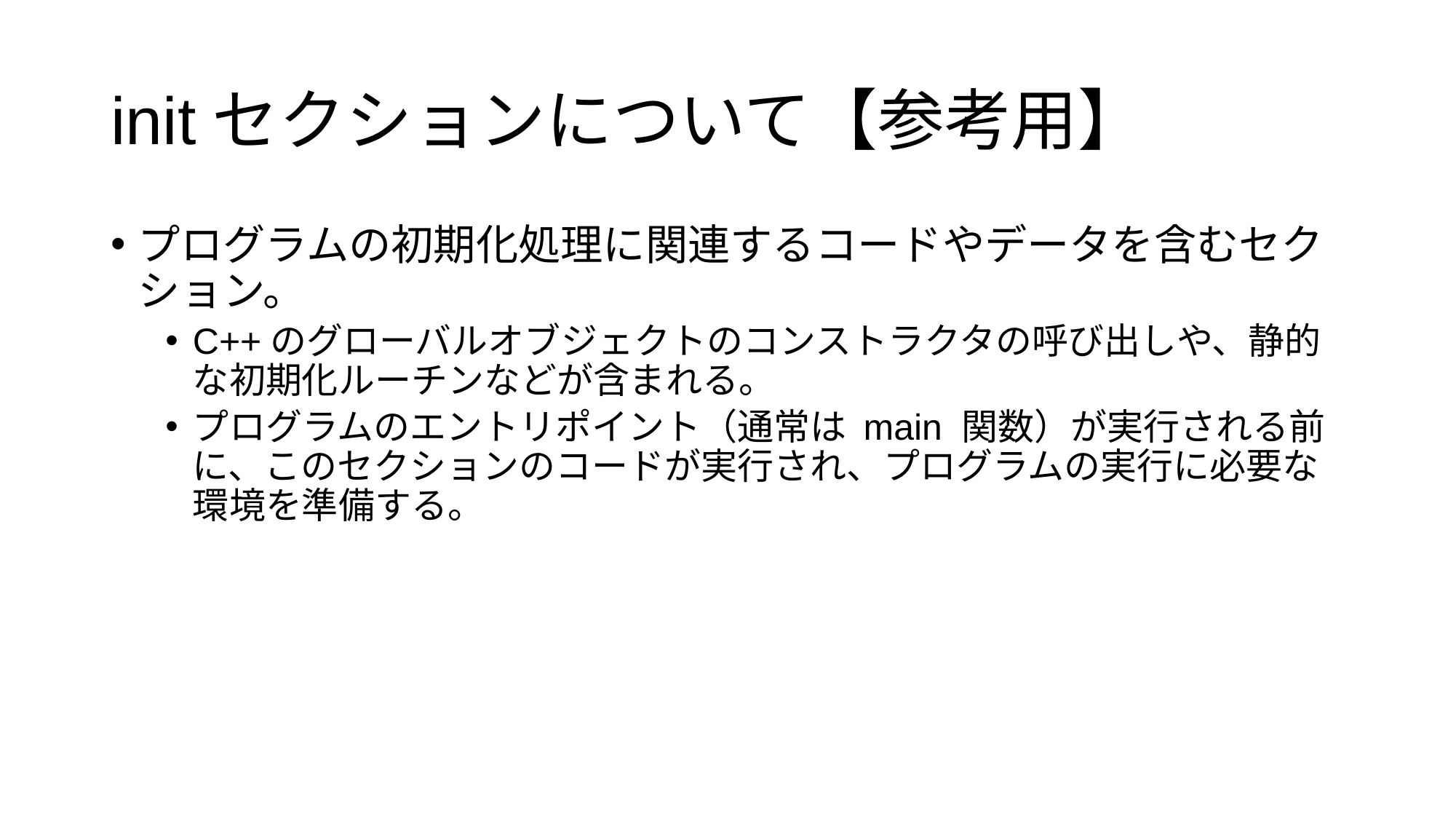

# initセクションについて【参考用】
プログラムの初期化処理に関連するコードやデータを含むセクション。
C++のグローバルオブジェクトのコンストラクタの呼び出しや、静的な初期化ルーチンなどが含まれる。
プログラムのエントリポイント（通常は main 関数）が実行される前に、このセクションのコードが実行され、プログラムの実行に必要な環境を準備する。